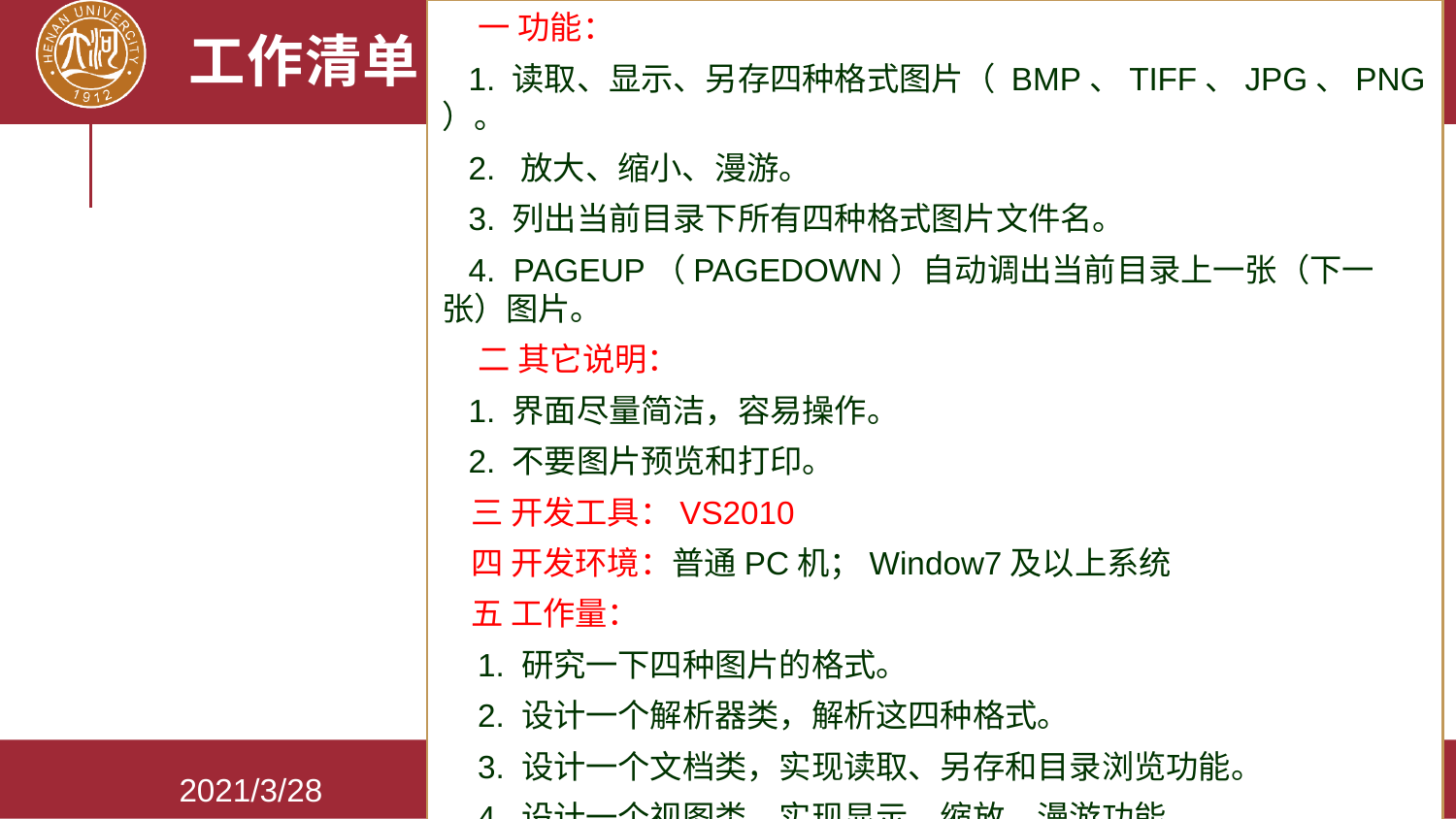

# 工作清单
    一 功能：
   1. 读取、显示、另存四种格式图片（ BMP、TIFF、JPG、PNG ）。
   2.  放大、缩小、漫游。
   3. 列出当前目录下所有四种格式图片文件名。
   4.  PAGEUP（PAGEDOWN）自动调出当前目录上一张（下一张）图片。
    二 其它说明：
   1. 界面尽量简洁，容易操作。
   2. 不要图片预览和打印。
   三 开发工具：VS2010
   四 开发环境：普通PC机；Window7及以上系统
   五 工作量：
    1. 研究一下四种图片的格式。
    2. 设计一个解析器类，解析这四种格式。
    3. 设计一个文档类，实现读取、另存和目录浏览功能。
    4. 设计一个视图类，实现显示、缩放、漫游功能。
2021/3/28
软件工程
19